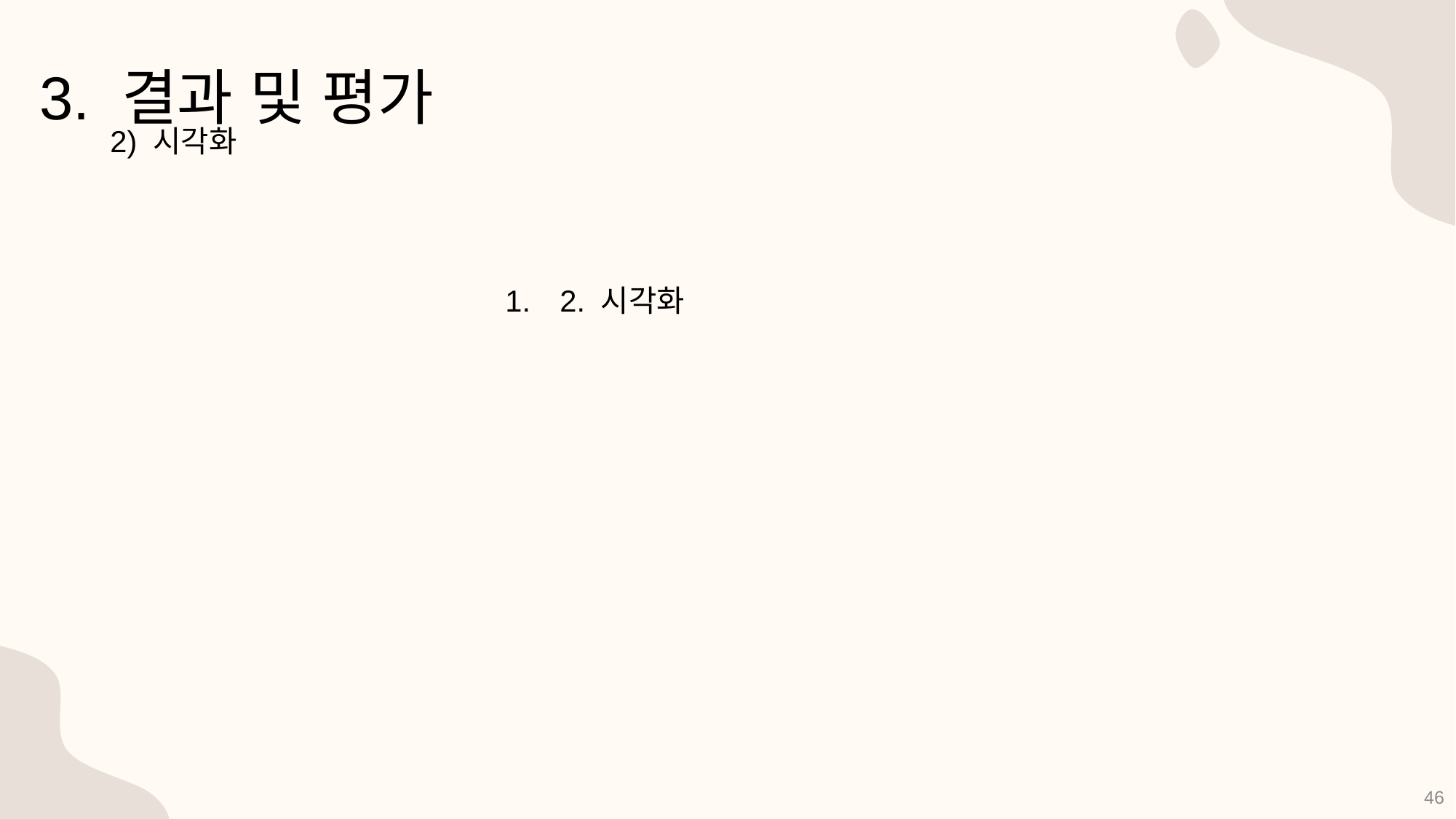

3. 결과 및 평가
2) 시각화
2. 시각화

46